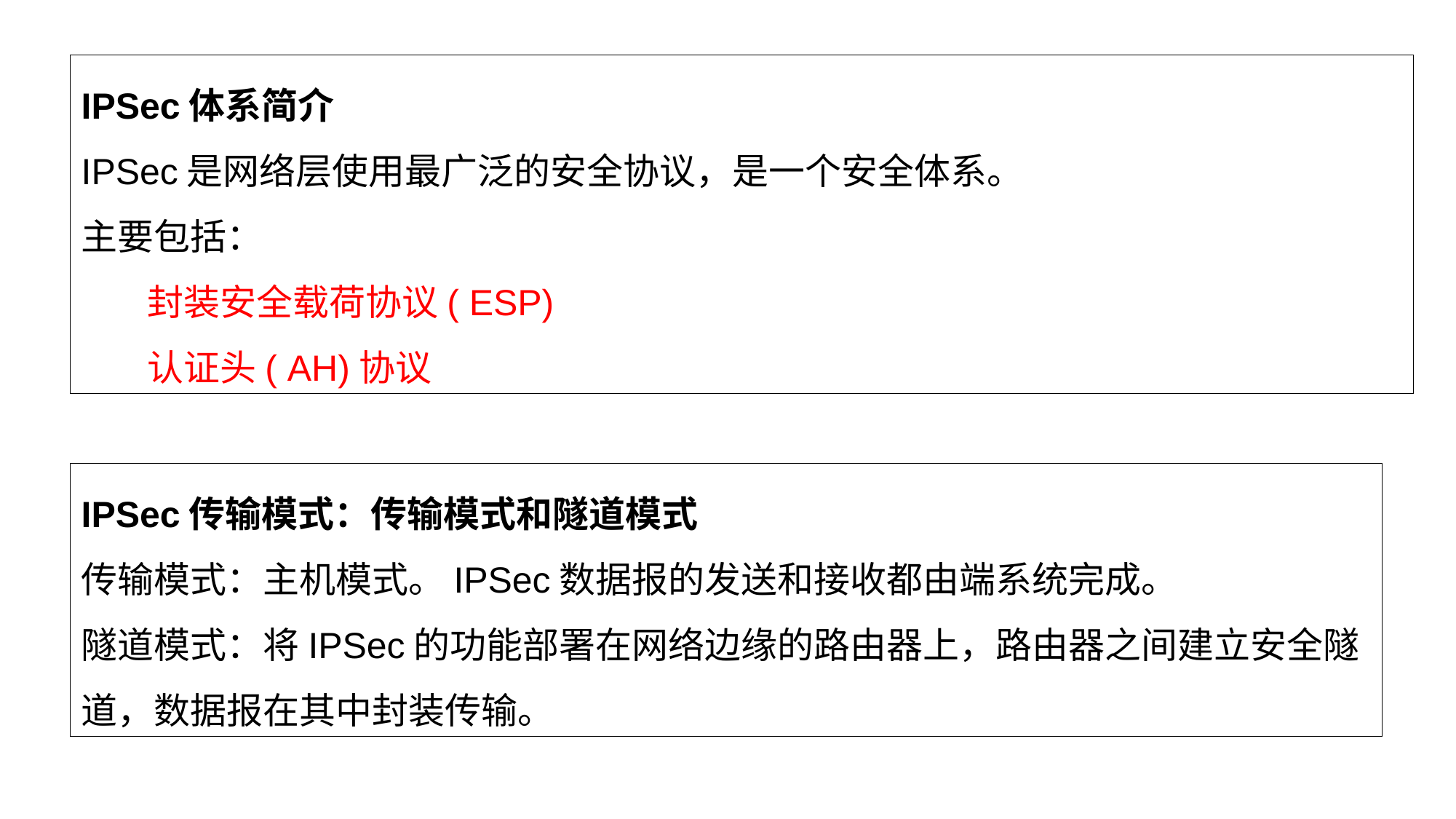

IPSec体系简介
IPSec是网络层使用最广泛的安全协议，是一个安全体系。
主要包括：
       封装安全载荷协议( ESP)
       认证头( AH)协议
IPSec传输模式：传输模式和隧道模式
传输模式：主机模式。IPSec数据报的发送和接收都由端系统完成。
隧道模式：将IPSec的功能部署在网络边缘的路由器上，路由器之间建立安全隧道，数据报在其中封装传输。